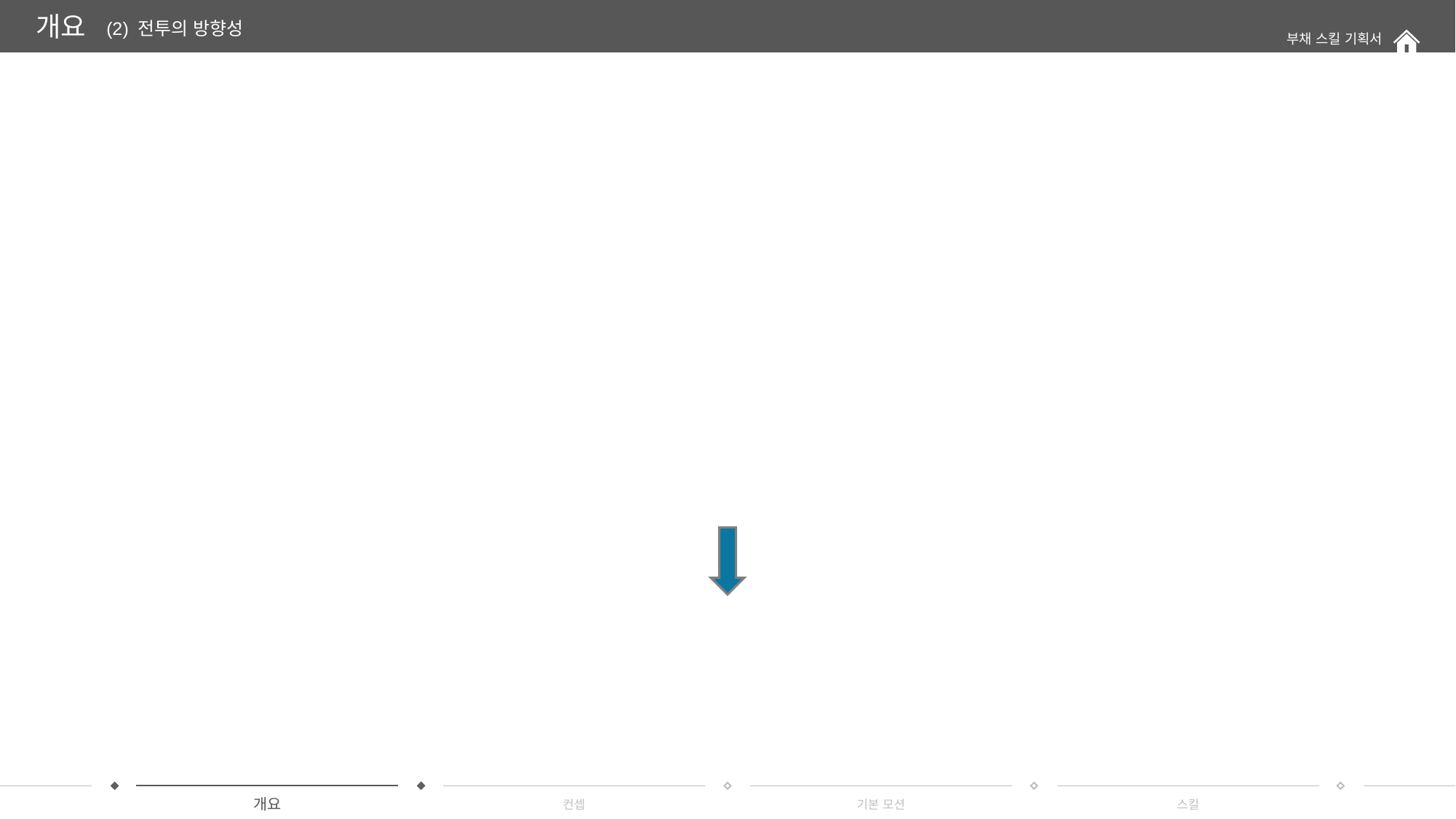

개요
(2) 전투의 방향성

부채 스킬 기획서

컨셉
개요
기본 모션
스킬